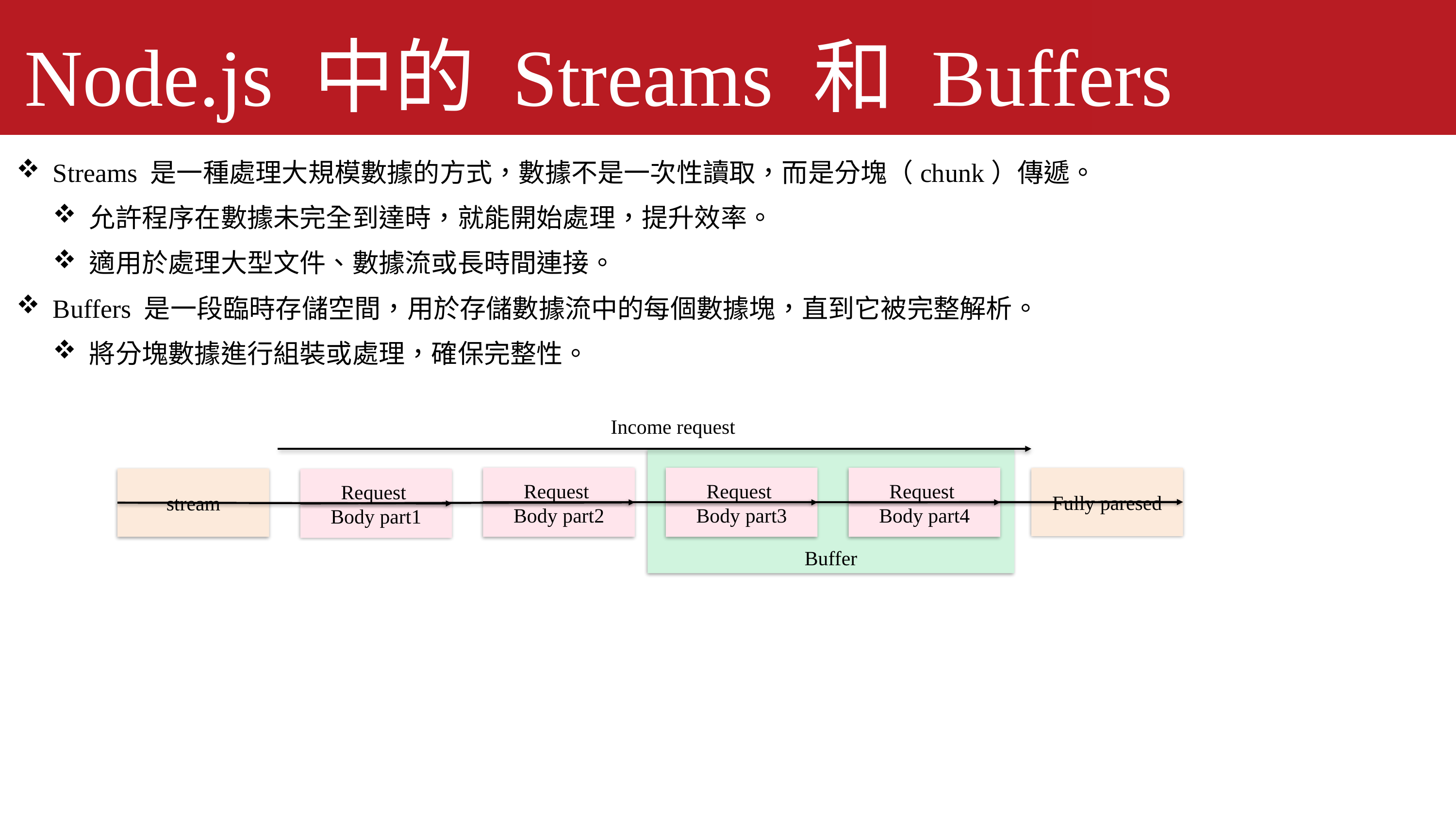

Node.js 中的 Streams 和 Buffers
Streams 是一種處理大規模數據的方式，數據不是一次性讀取，而是分塊（chunk）傳遞。
允許程序在數據未完全到達時，就能開始處理，提升效率。
適用於處理大型文件、數據流或長時間連接。
Buffers 是一段臨時存儲空間，用於存儲數據流中的每個數據塊，直到它被完整解析。
將分塊數據進行組裝或處理，確保完整性。
Income request
Buffer
Request
Body part2
Request
Body part3
Request
Body part4
Fully paresed
stream
Request
Body part1